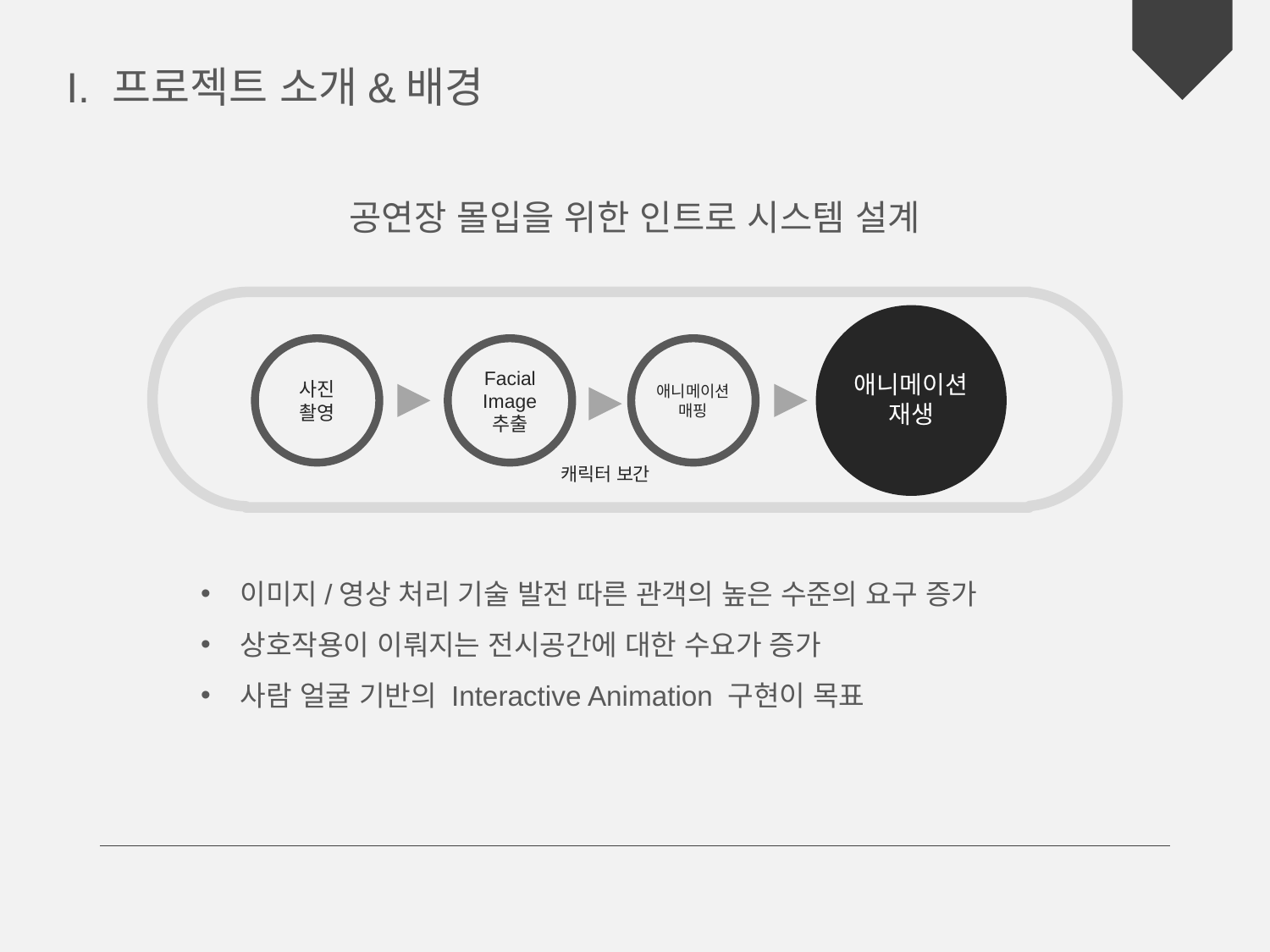

I. 프로젝트 소개&배경
공연장 몰입을 위한 인트로 시스템 설계

사진
촬영
Facial
Image
추출
애니메이션
매핑
애니메이션
재생

캐릭터 보간
이미지/영상 처리 기술 발전 따른 관객의 높은 수준의 요구 증가
상호작용이 이뤄지는 전시공간에 대한 수요가 증가
사람 얼굴 기반의 Interactive Animation 구현이 목표